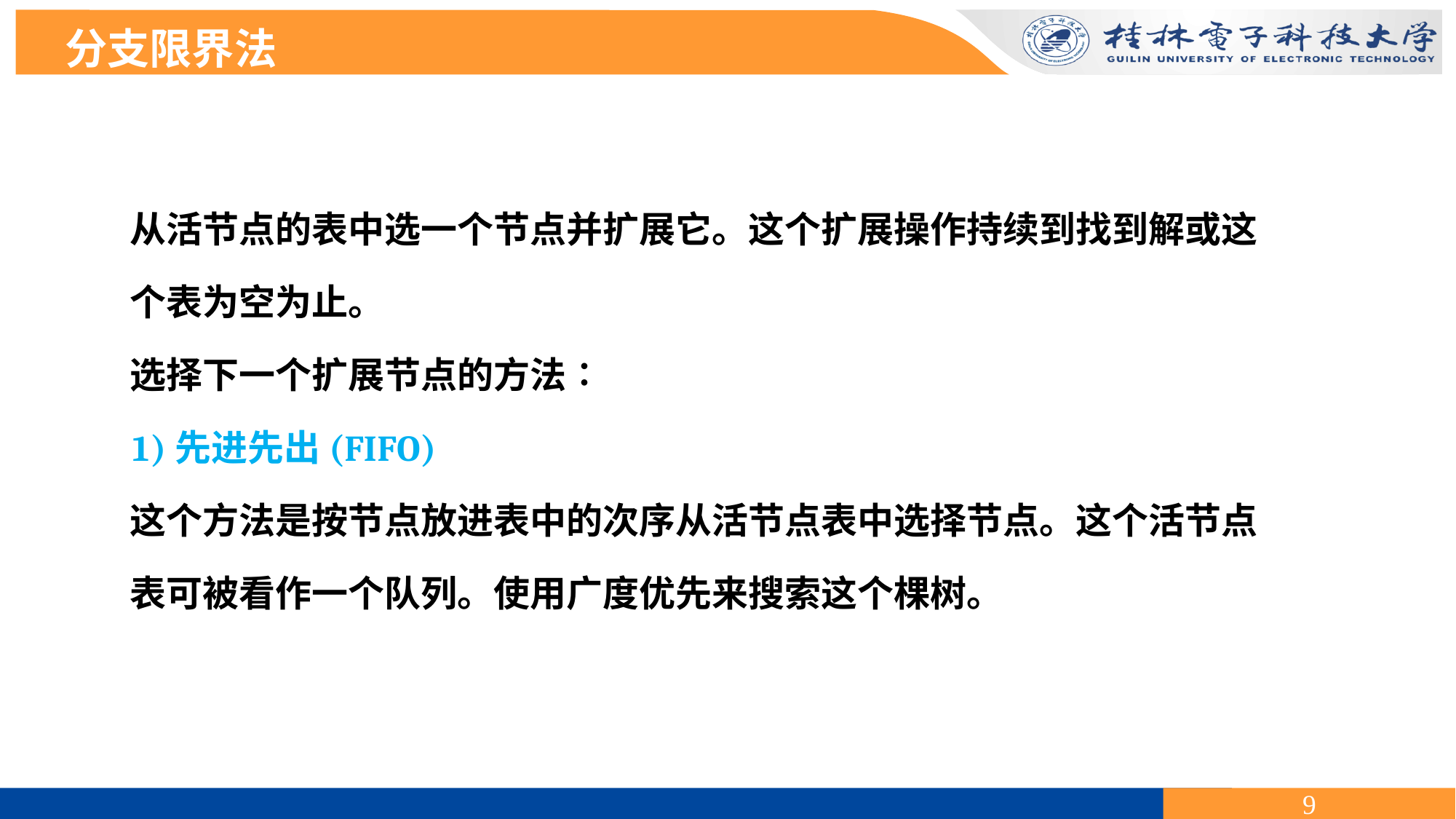

分支限界法
从活节点的表中选一个节点并扩展它。这个扩展操作持续到找到解或这
个表为空为止。
选择下一个扩展节点的方法∶
1)先进先出(FIFO)
这个方法是按节点放进表中的次序从活节点表中选择节点。这个活节点
表可被看作一个队列。使用广度优先来搜索这个棵树。